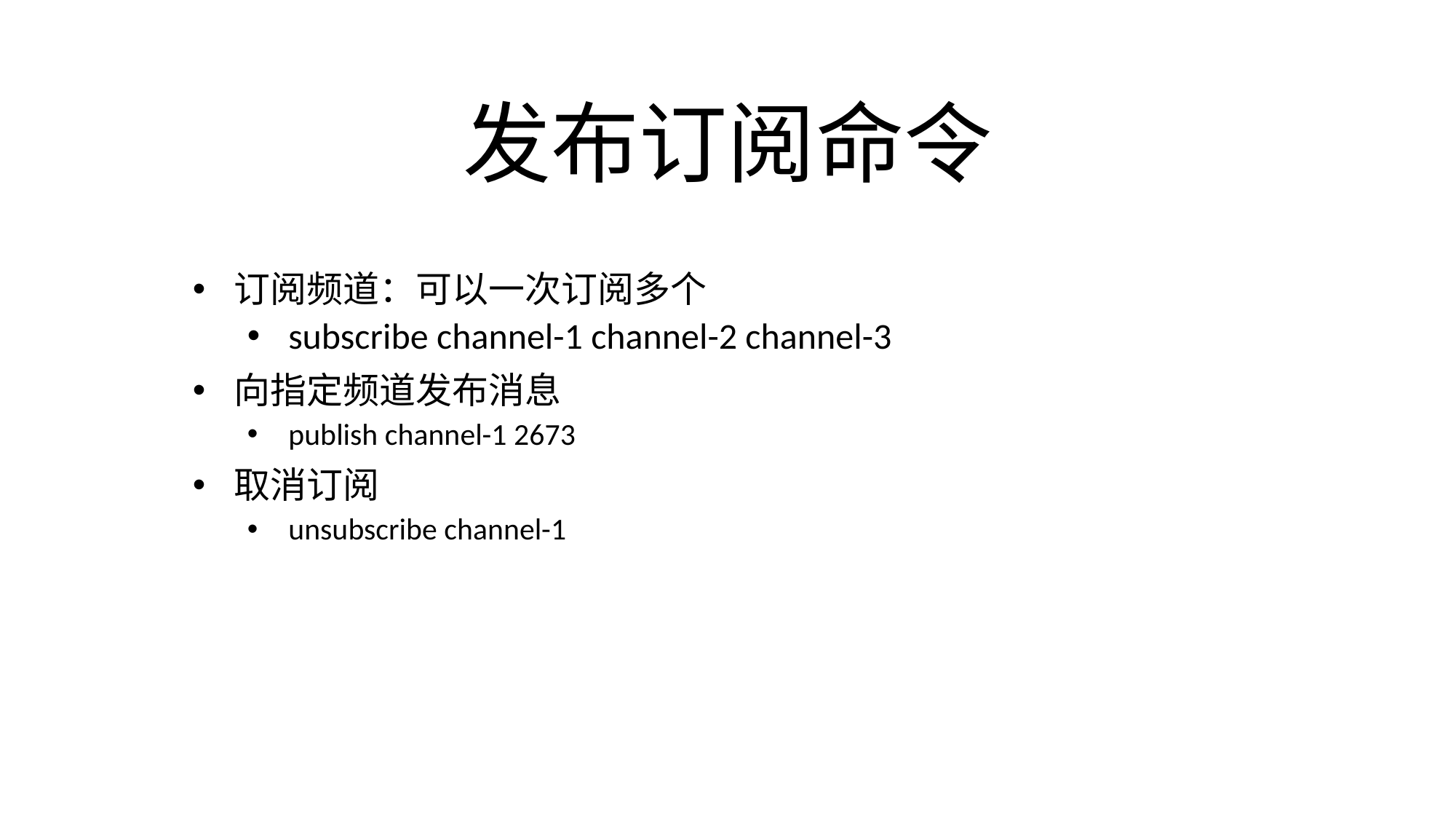

# 发布订阅命令
订阅频道：可以一次订阅多个
subscribe channel-1 channel-2 channel-3
向指定频道发布消息
publish channel-1 2673
取消订阅
unsubscribe channel-1